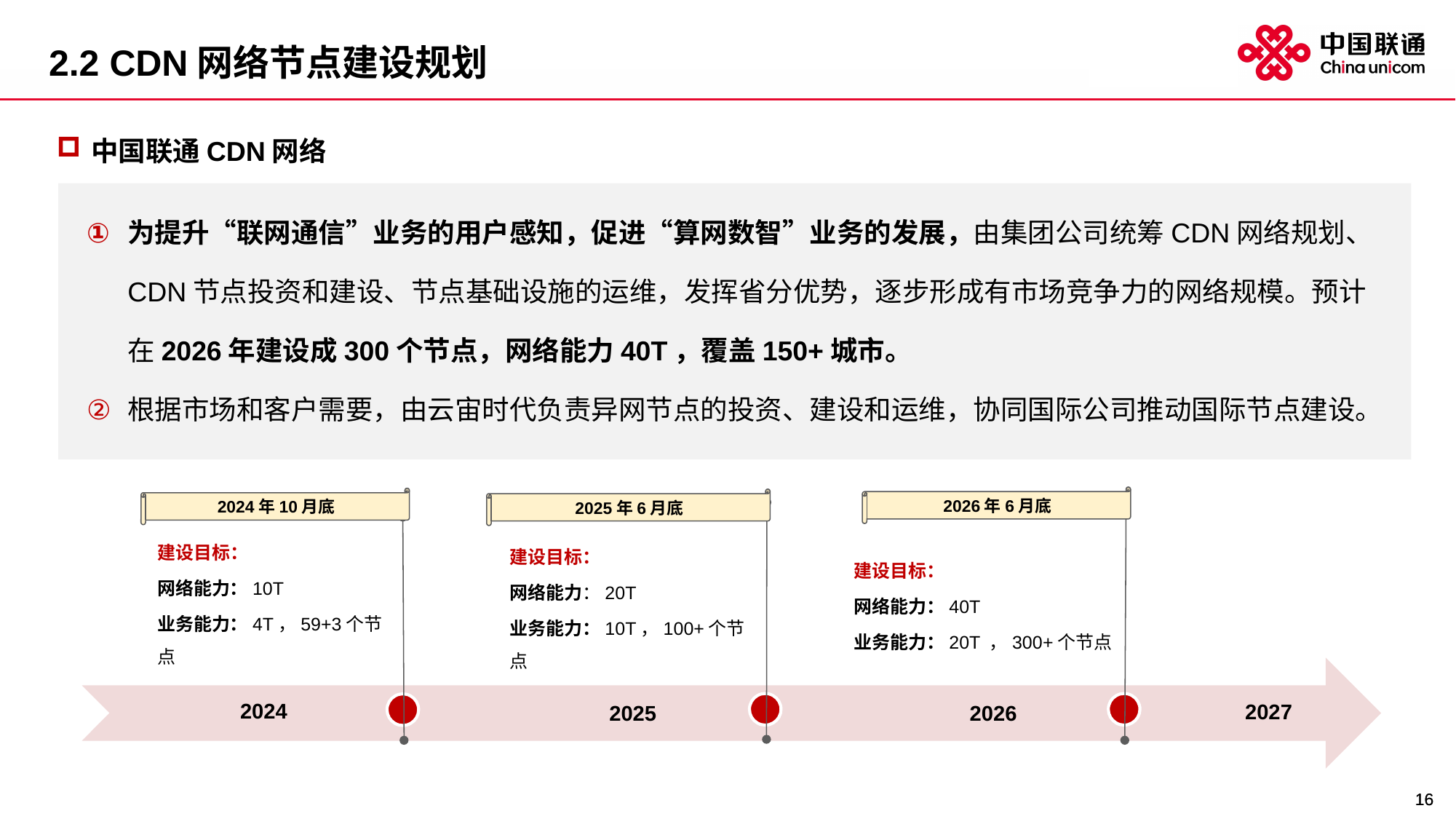

# 2.2 CDN网络节点建设规划
中国联通CDN网络

为提升“联网通信”业务的用户感知，促进“算网数智”业务的发展，由集团公司统筹CDN网络规划、CDN节点投资和建设、节点基础设施的运维，发挥省分优势，逐步形成有市场竞争力的网络规模。预计在2026年建设成300个节点，网络能力40T，覆盖150+城市。
根据市场和客户需要，由云宙时代负责异网节点的投资、建设和运维，协同国际公司推动国际节点建设。
2026年6月底
2024年10月底
2025年6月底
建设目标：
网络能力：40T
业务能力：20T ，300+个节点
建设目标：
网络能力：20T
业务能力：10T，100+个节点
建设目标：
网络能力：10T
业务能力：4T，59+3个节点

2024
2027
2026
2025